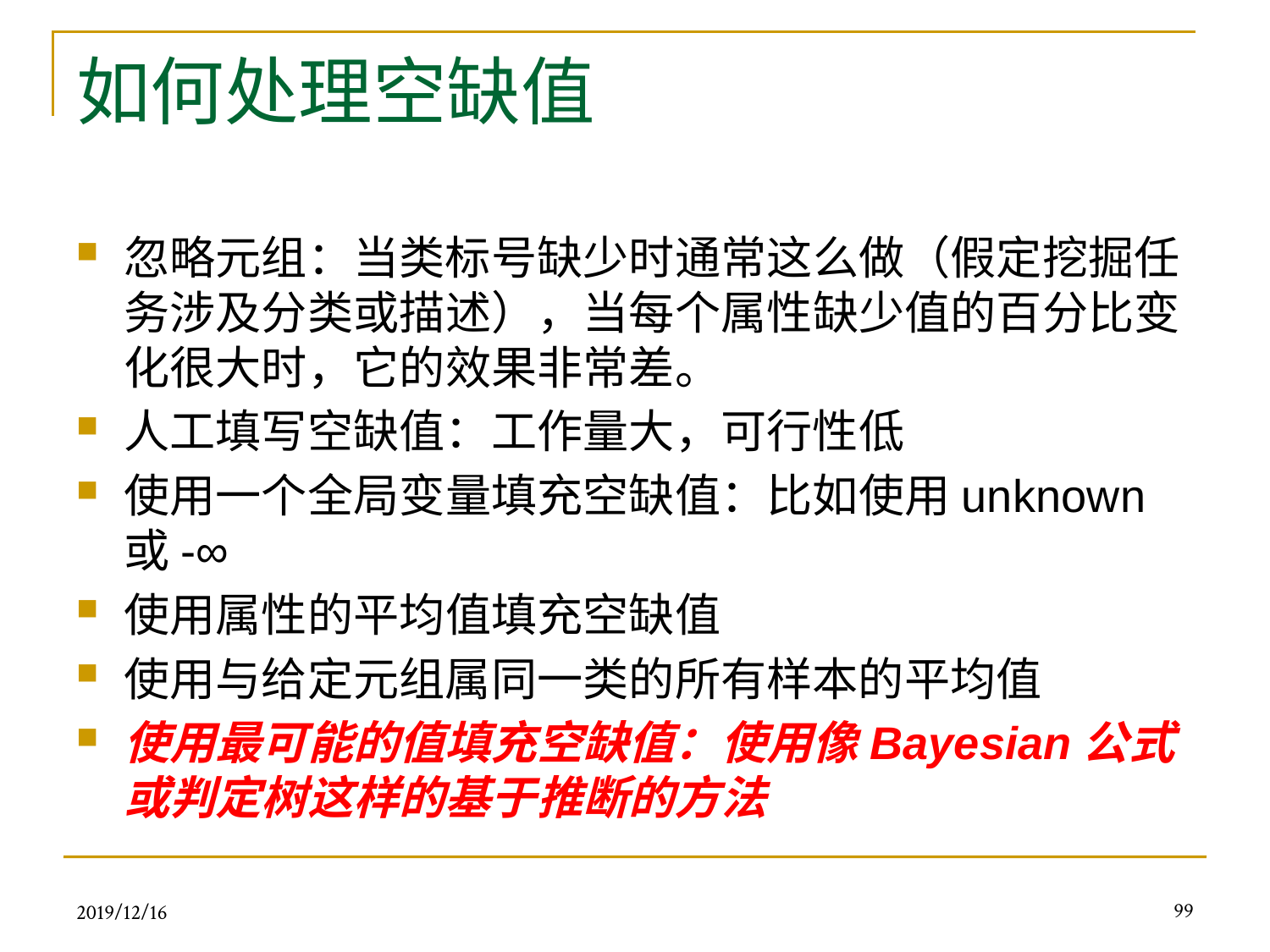

# 如何处理空缺值
忽略元组：当类标号缺少时通常这么做（假定挖掘任务涉及分类或描述），当每个属性缺少值的百分比变化很大时，它的效果非常差。
人工填写空缺值：工作量大，可行性低
使用一个全局变量填充空缺值：比如使用unknown或-∞
使用属性的平均值填充空缺值
使用与给定元组属同一类的所有样本的平均值
使用最可能的值填充空缺值：使用像Bayesian公式或判定树这样的基于推断的方法
2019/12/16
99